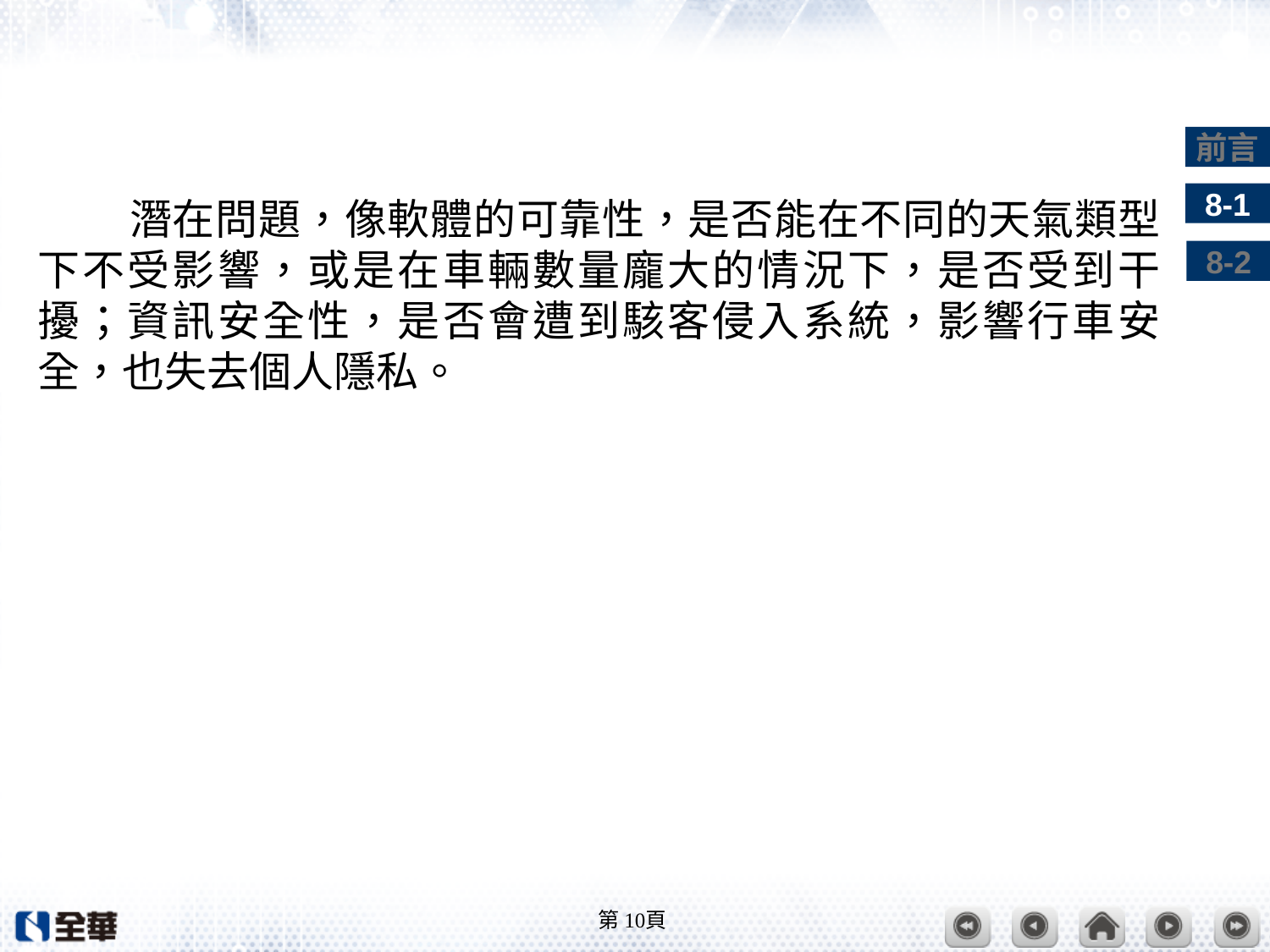

#
        潛在問題，像軟體的可靠性，是否能在不同的天氣類型下不受影響，或是在車輛數量龐大的情況下，是否受到干擾；資訊安全性，是否會遭到駭客侵入系統，影響行車安全，也失去個人隱私。